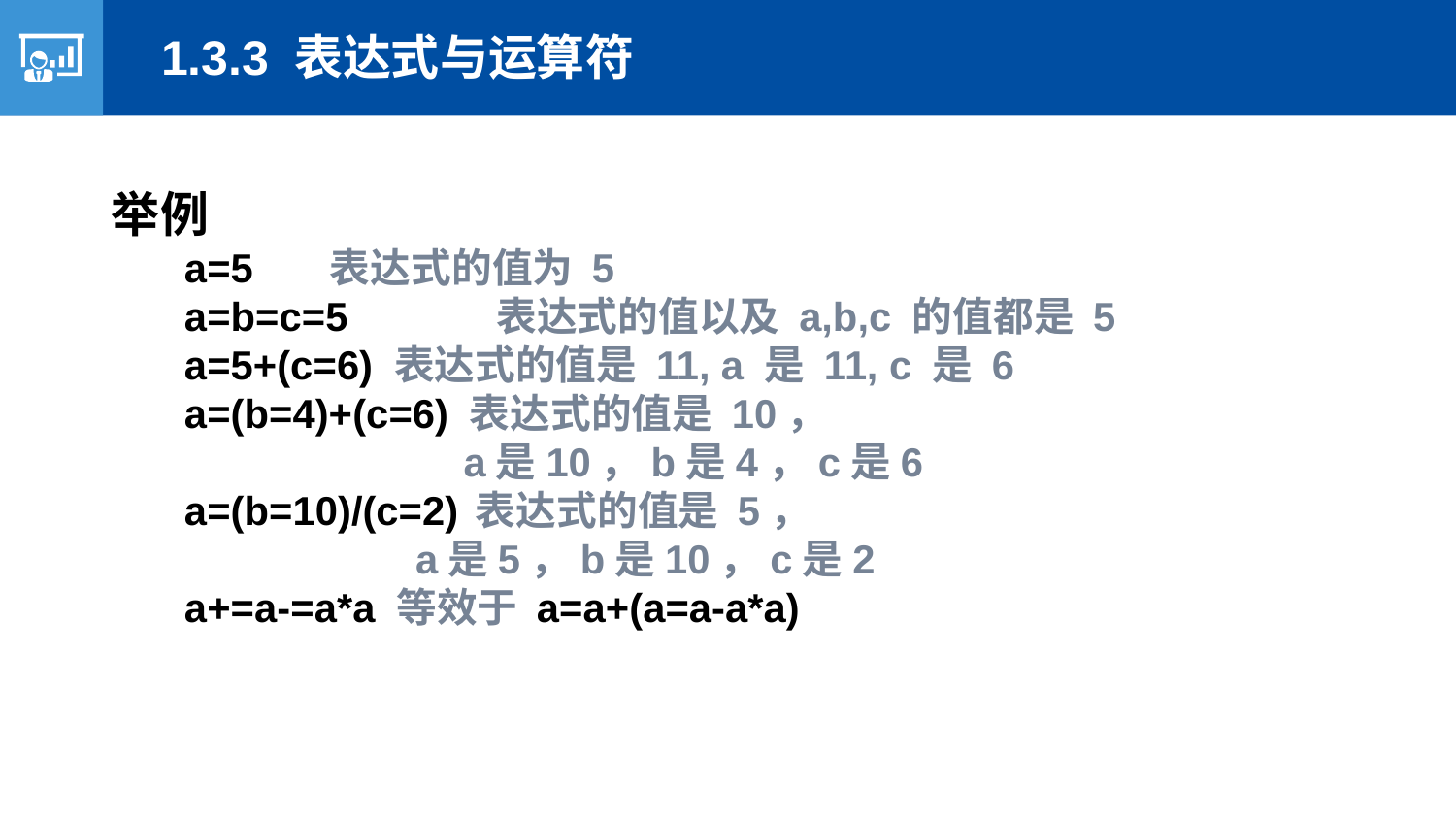

1.3.3 表达式与运算符
举例
a=5	表达式的值为 5
a=b=c=5	 表达式的值以及 a,b,c 的值都是 5
a=5+(c=6) 表达式的值是 11, a 是 11, c 是 6
a=(b=4)+(c=6) 表达式的值是 10，
                         a是10，b是4，c是6
a=(b=10)/(c=2)	表达式的值是 5，
                        a是5，b是10，c是2
a+=a-=a*a 等效于 a=a+(a=a-a*a)